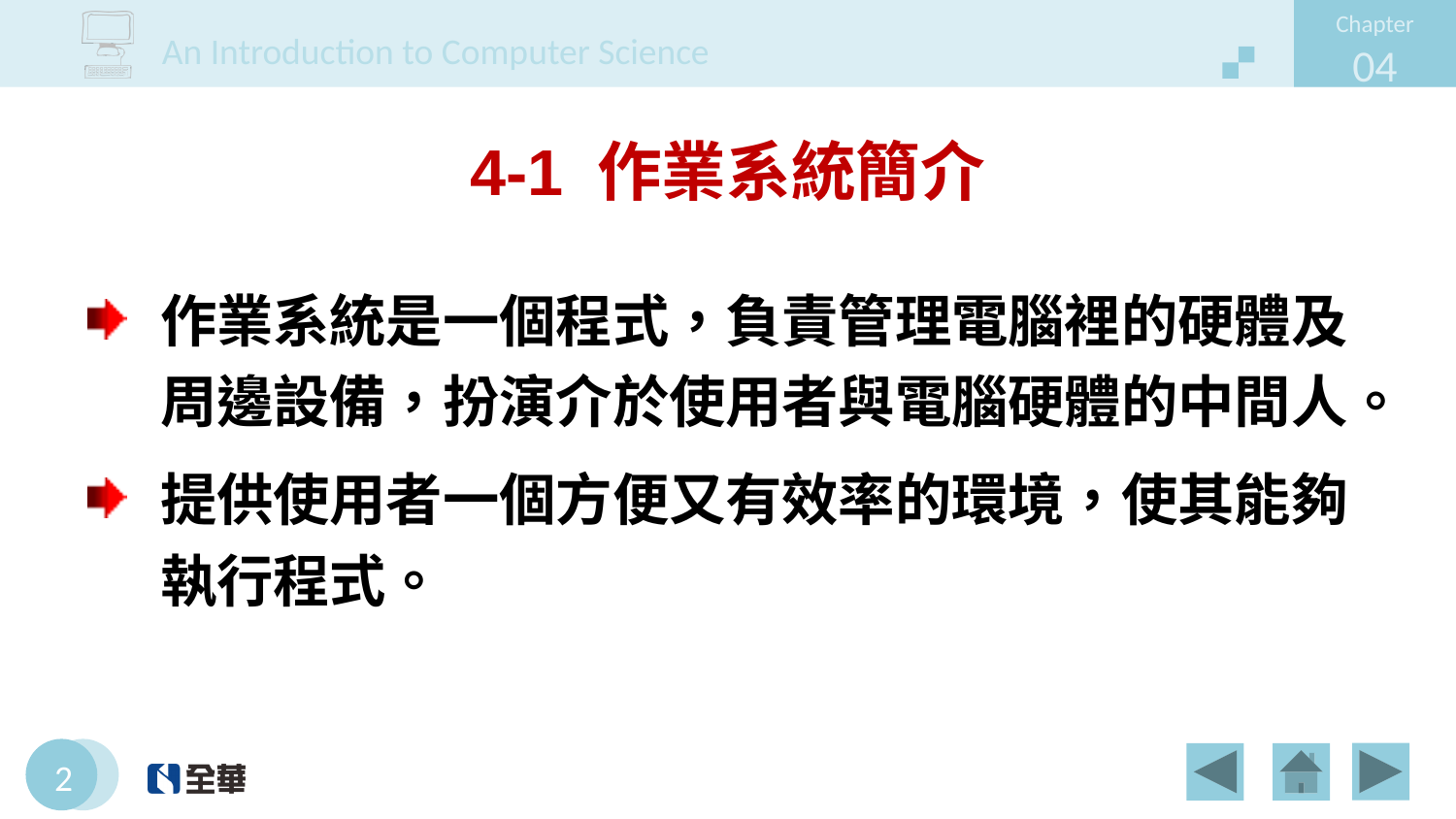

# 4-1 作業系統簡介
作業系統是一個程式，負責管理電腦裡的硬體及周邊設備，扮演介於使用者與電腦硬體的中間人。
提供使用者一個方便又有效率的環境，使其能夠執行程式。